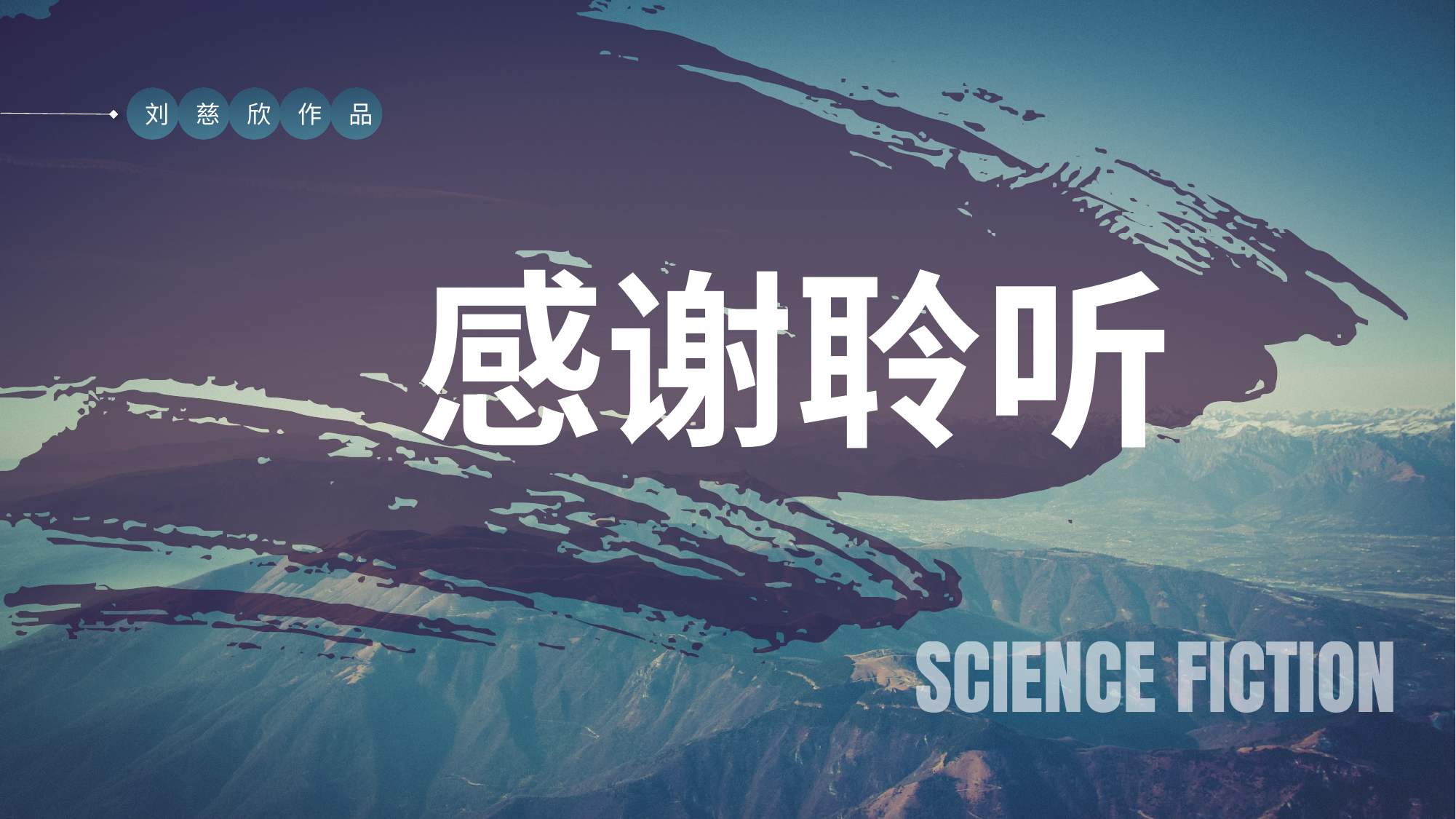

刘
慈
欣
作
品
感谢聆听
SCIENCE FICTION